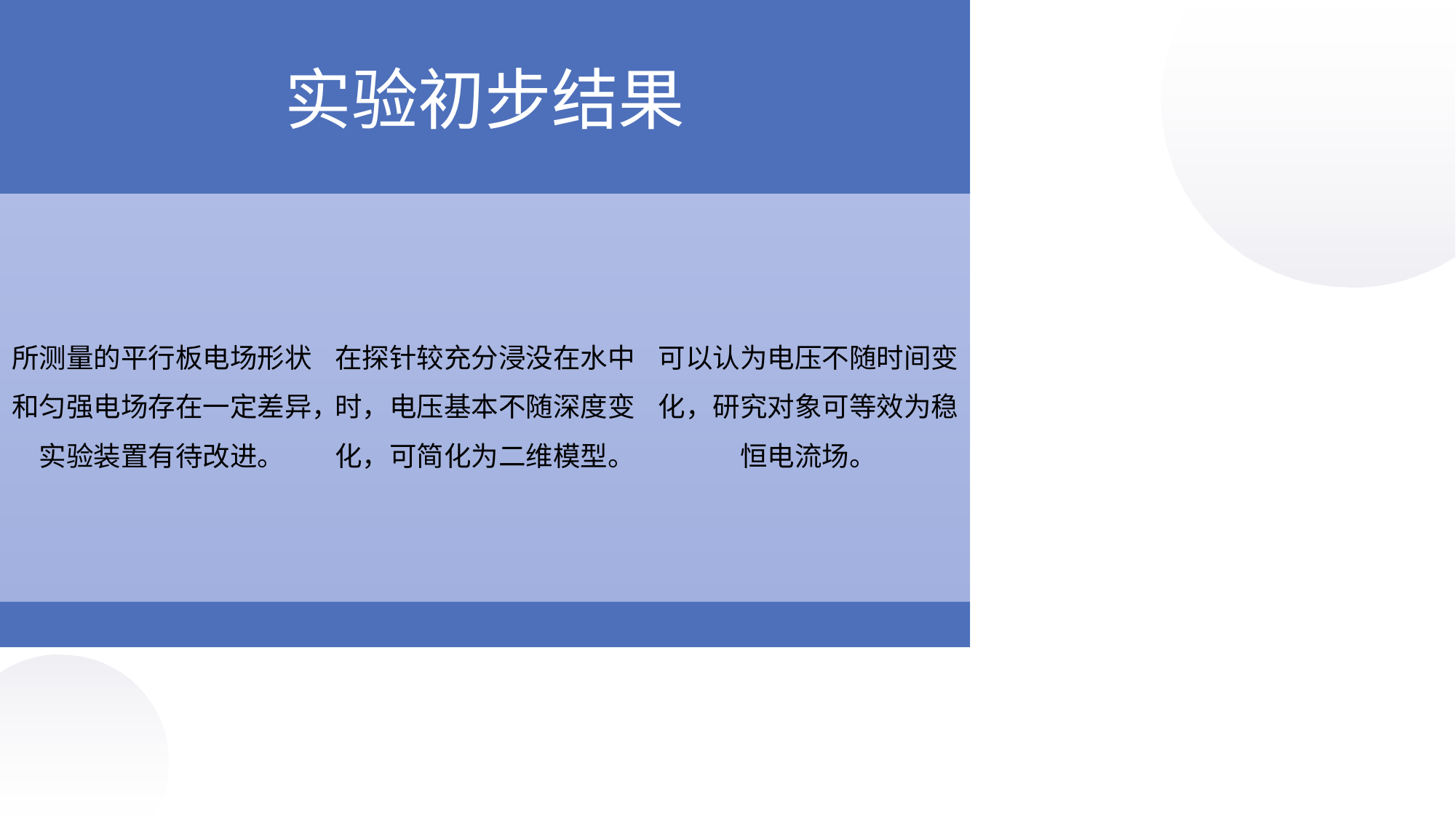

预实验
实验初步结果
所测量的平行板电场形状和匀强电场存在一定差异，实验装置有待改进。
在探针较充分浸没在水中时，电压基本不随深度变化，可简化为二维模型。
可以认为电压不随时间变化，研究对象可等效为稳恒电流场。